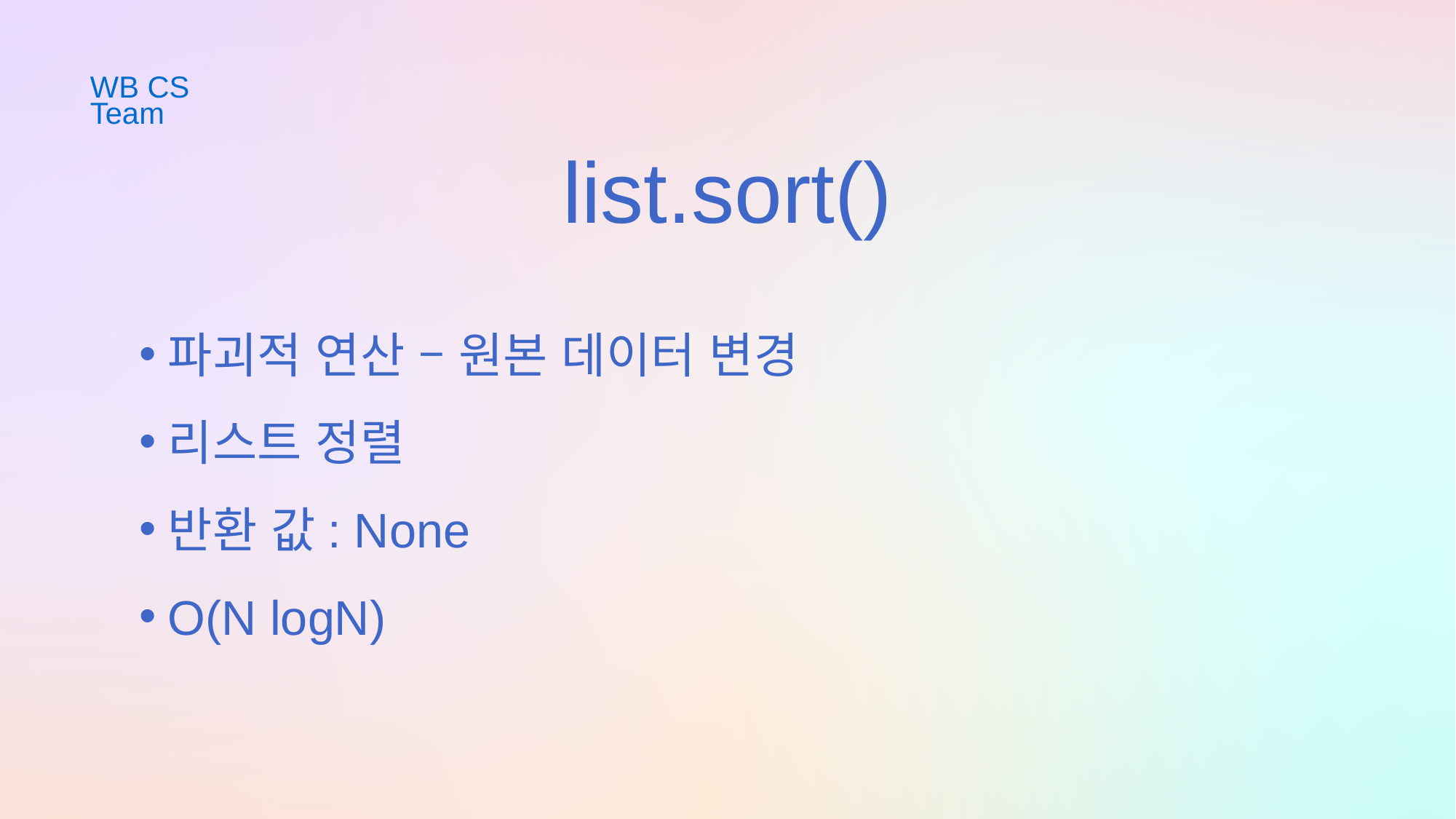

WB CS Team
list.sort()
파괴적 연산 – 원본 데이터 변경
리스트 정렬
반환 값: None
O(N logN)